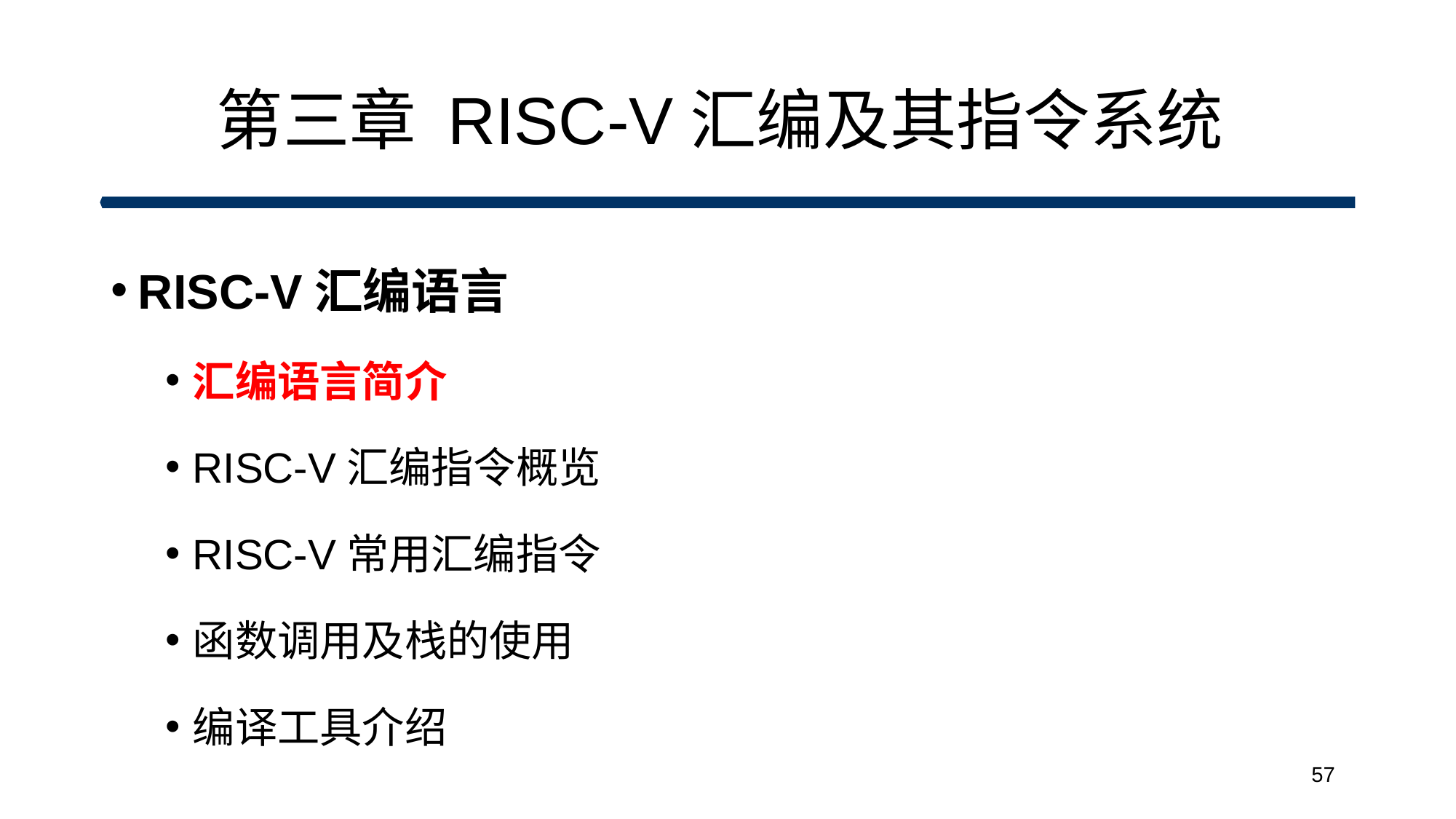

# 第三章 RISC-V汇编及其指令系统
RISC-V汇编语言
汇编语言简介
RISC-V汇编指令概览
RISC-V常用汇编指令
函数调用及栈的使用
编译工具介绍
57